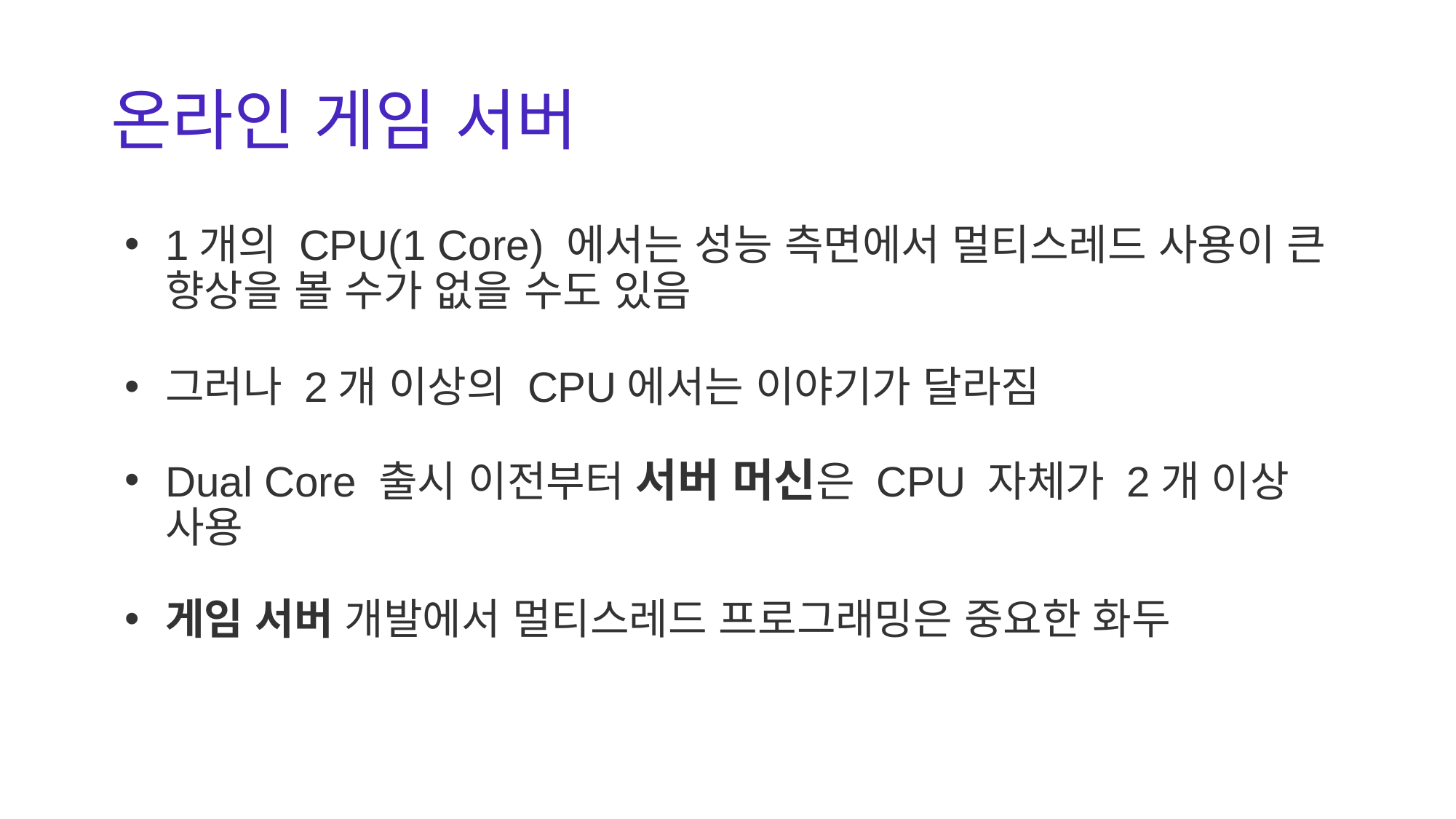

# 온라인 게임 서버
1개의 CPU(1 Core) 에서는 성능 측면에서 멀티스레드 사용이 큰 향상을 볼 수가 없을 수도 있음
그러나 2개 이상의 CPU에서는 이야기가 달라짐
Dual Core 출시 이전부터 서버 머신은 CPU 자체가 2개 이상 사용
게임 서버 개발에서 멀티스레드 프로그래밍은 중요한 화두